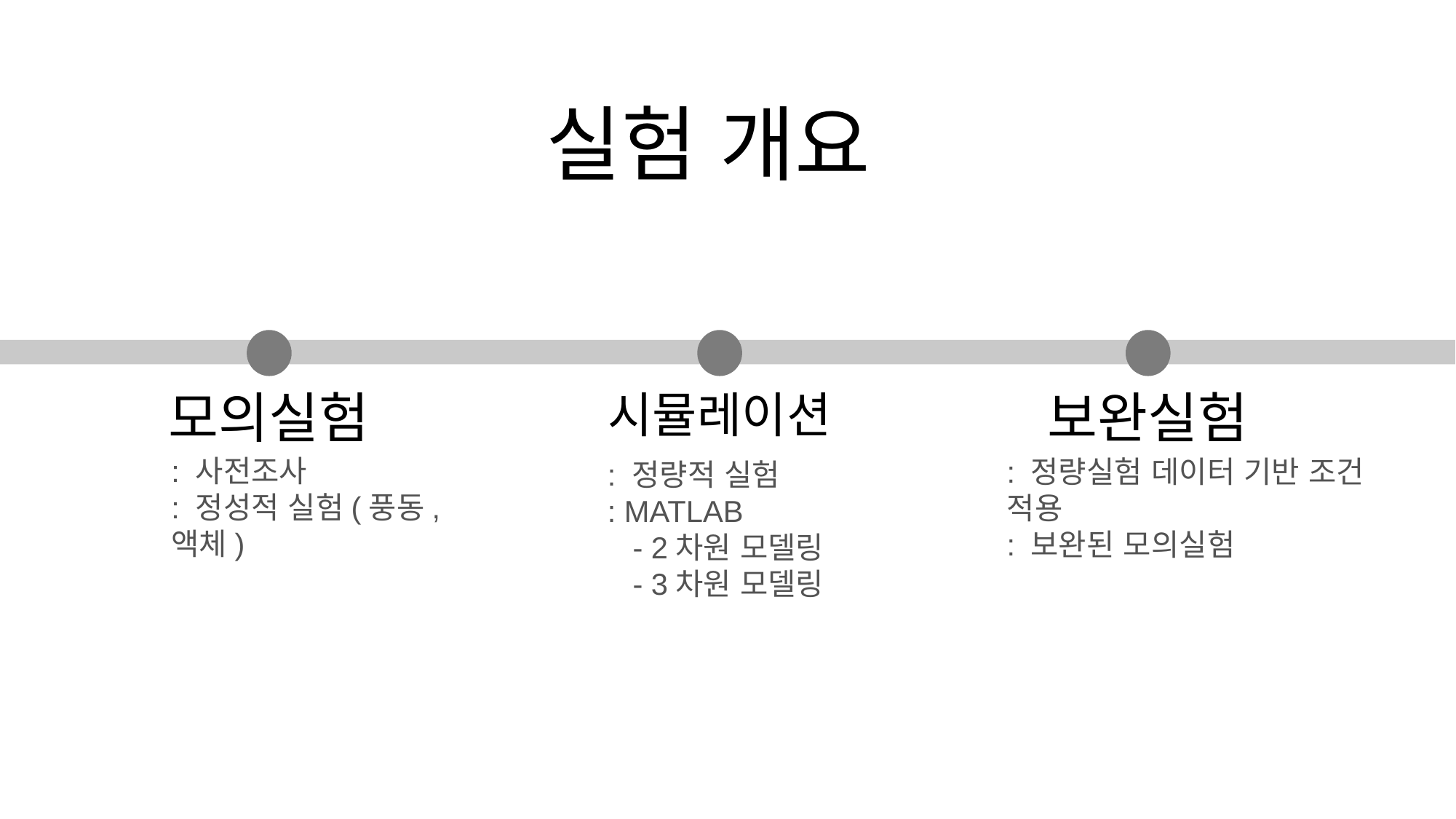

# 실험 개요

모의실험
: 사전조사
: 정성적 실험(풍동, 액체)

시뮬레이션
: 정량적 실험
: MATLAB
   - 2차원 모델링
   - 3차원 모델링

보완실험
: 정량실험 데이터 기반 조건 적용
: 보완된 모의실험